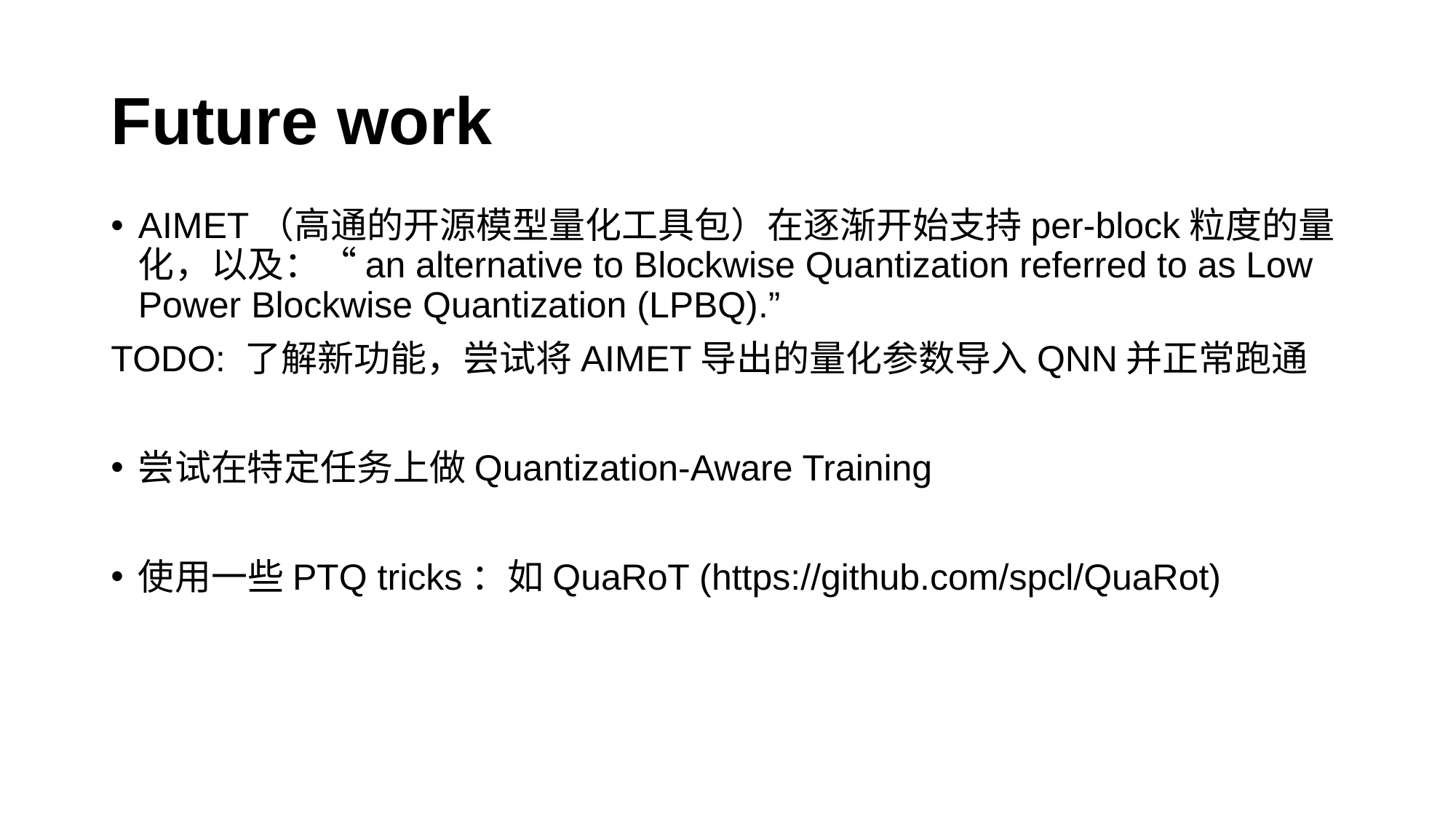

# Future work
AIMET（高通的开源模型量化工具包）在逐渐开始支持per-block粒度的量化，以及：“an alternative to Blockwise Quantization referred to as Low Power Blockwise Quantization (LPBQ).”
TODO: 了解新功能，尝试将AIMET导出的量化参数导入QNN并正常跑通

尝试在特定任务上做Quantization-Aware Training

使用一些PTQ tricks：如QuaRoT (https://github.com/spcl/QuaRot)